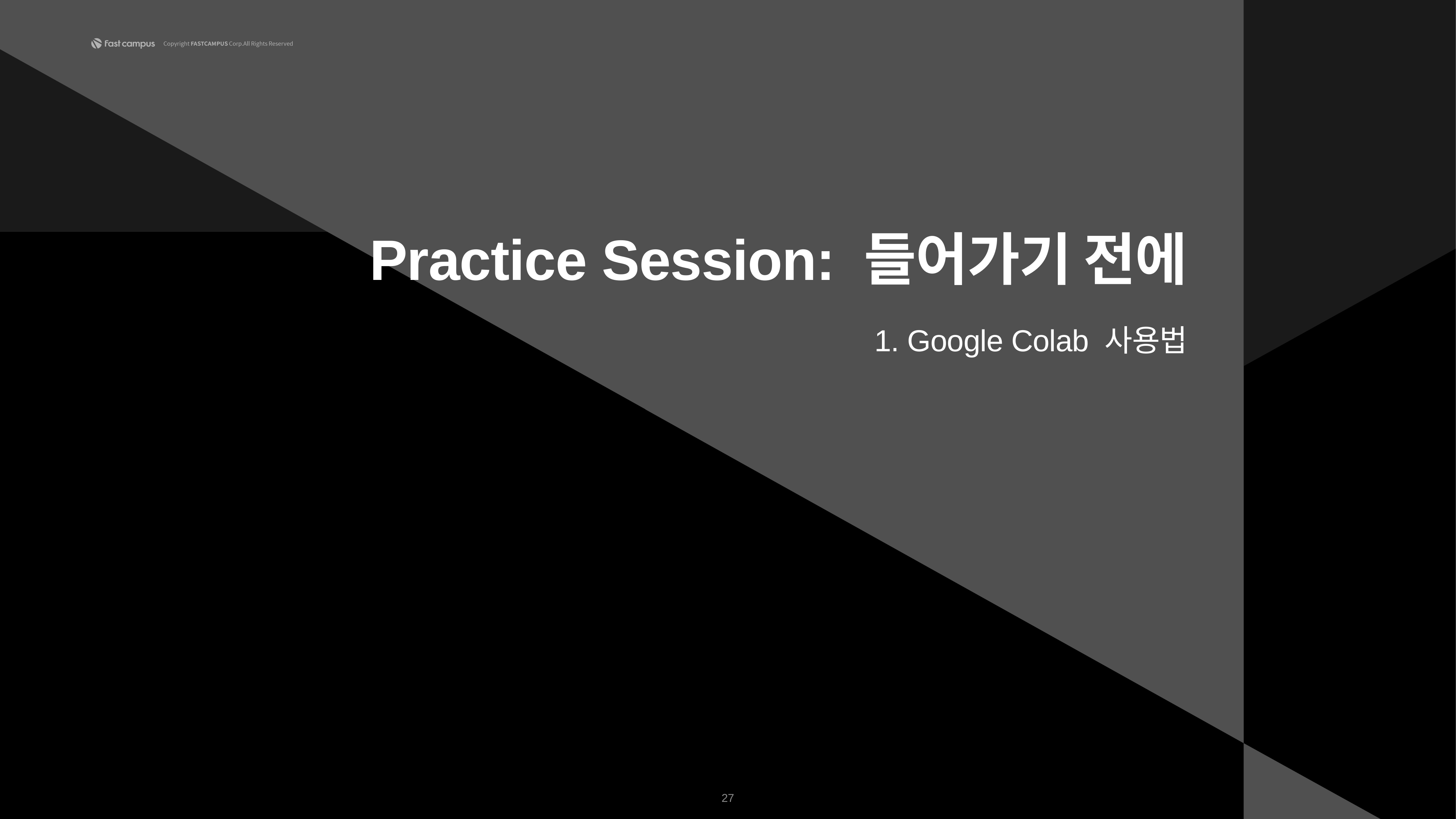

Practice Session: 들어가기 전에

1. Google Colab 사용법
27